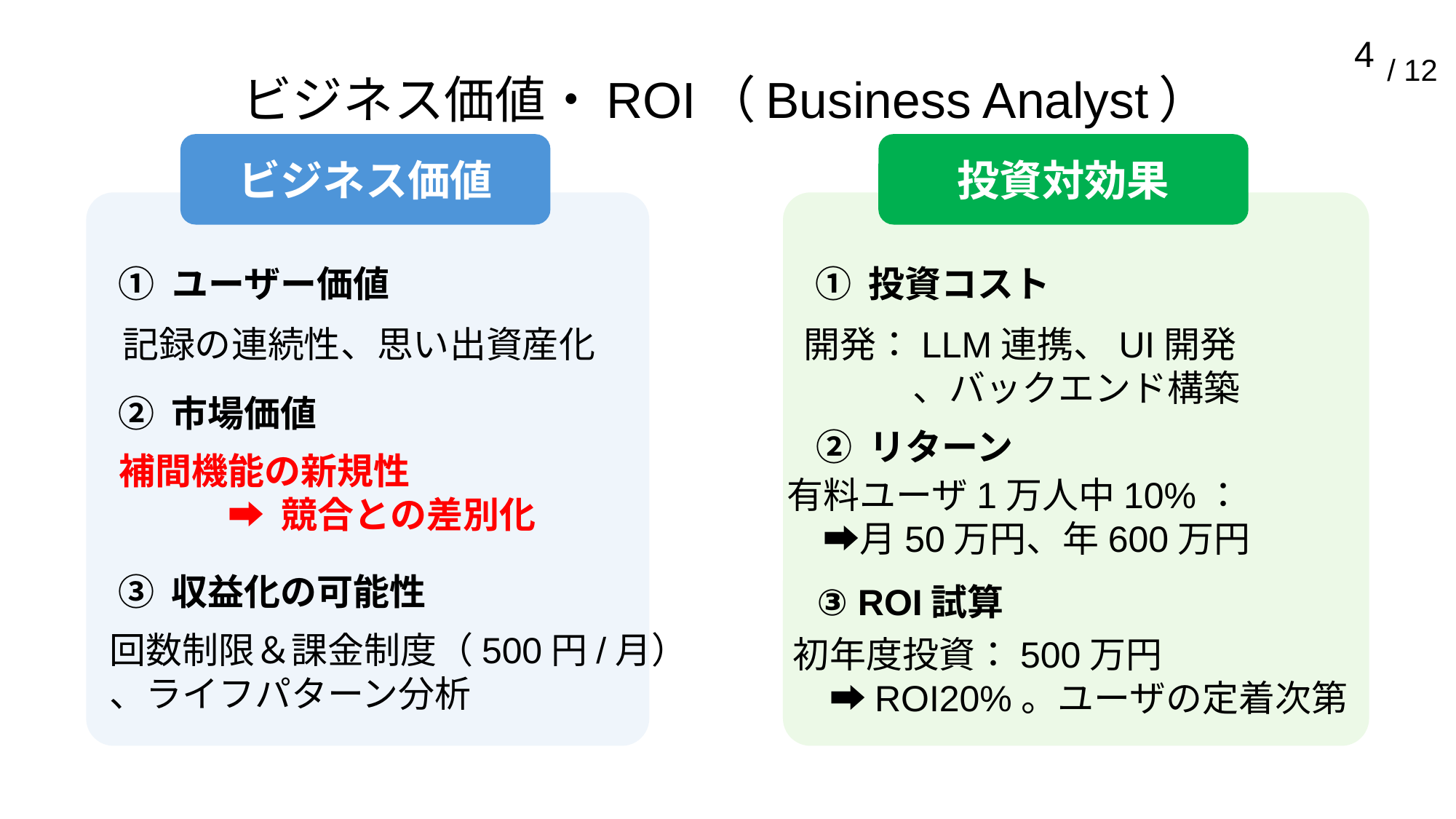

4
# ビジネス価値・ROI（Business Analyst）
ビジネス価値
投資対効果

① ユーザー価値
① 投資コスト
開発：LLM連携、UI開発
	、バックエンド構築
記録の連続性、思い出資産化
② 市場価値
② リターン
補間機能の新規性
	➡ 競合との差別化
有料ユーザ1万人中10%：
　➡月50万円、年600万円
③ 収益化の可能性
③ ROI試算
回数制限＆課金制度（500円/月）
、ライフパターン分析
初年度投資：500万円
　➡ROI20%。ユーザの定着次第